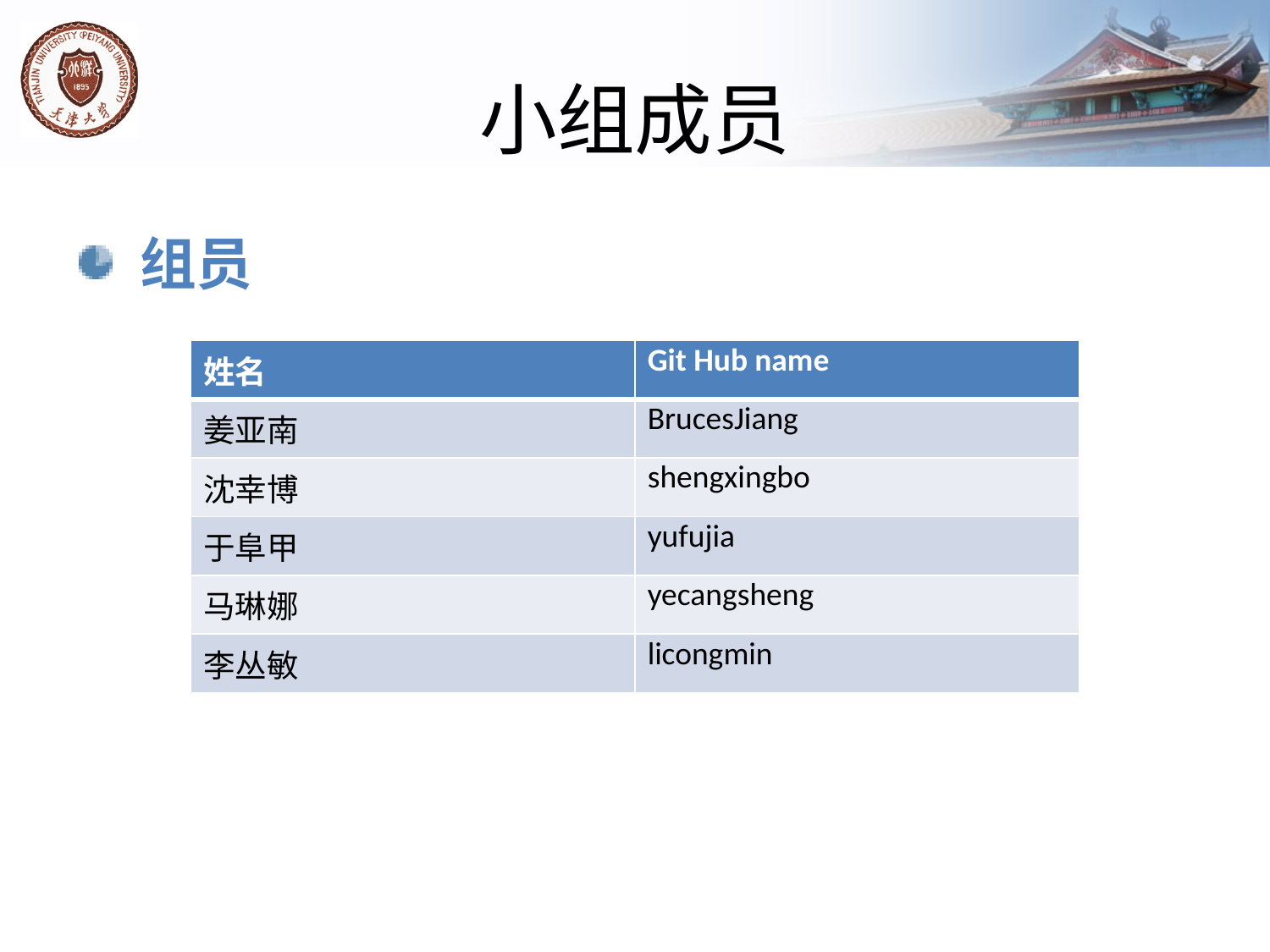

# 小组成员
组员

| 姓名 | Git Hub name |
| --- | --- |
| 姜亚南 | BrucesJiang |
| 沈幸博 | shengxingbo |
| 于阜甲 | yufujia |
| 马琳娜 | yecangsheng |
| 李丛敏 | licongmin |
3